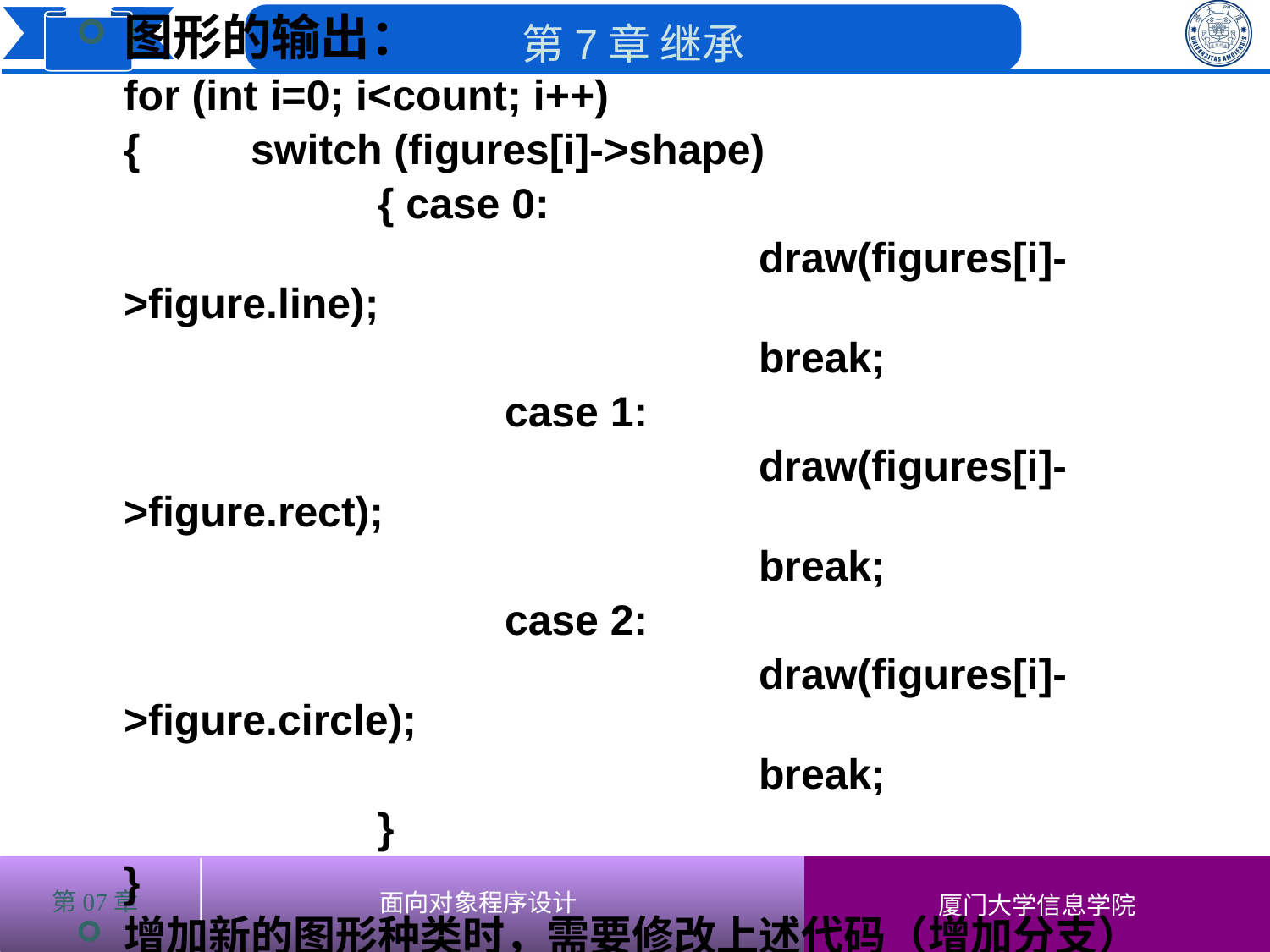

图形的输出：
	for (int i=0; i<count; i++)
	{	switch (figures[i]->shape)
			{ case 0:
						draw(figures[i]->figure.line);
						break;
				case 1:
 						draw(figures[i]->figure.rect);
						break;
				case 2:
 						draw(figures[i]->figure.circle);
 						break;
 			}
	}
增加新的图形种类时，需要修改上述代码（增加分支）